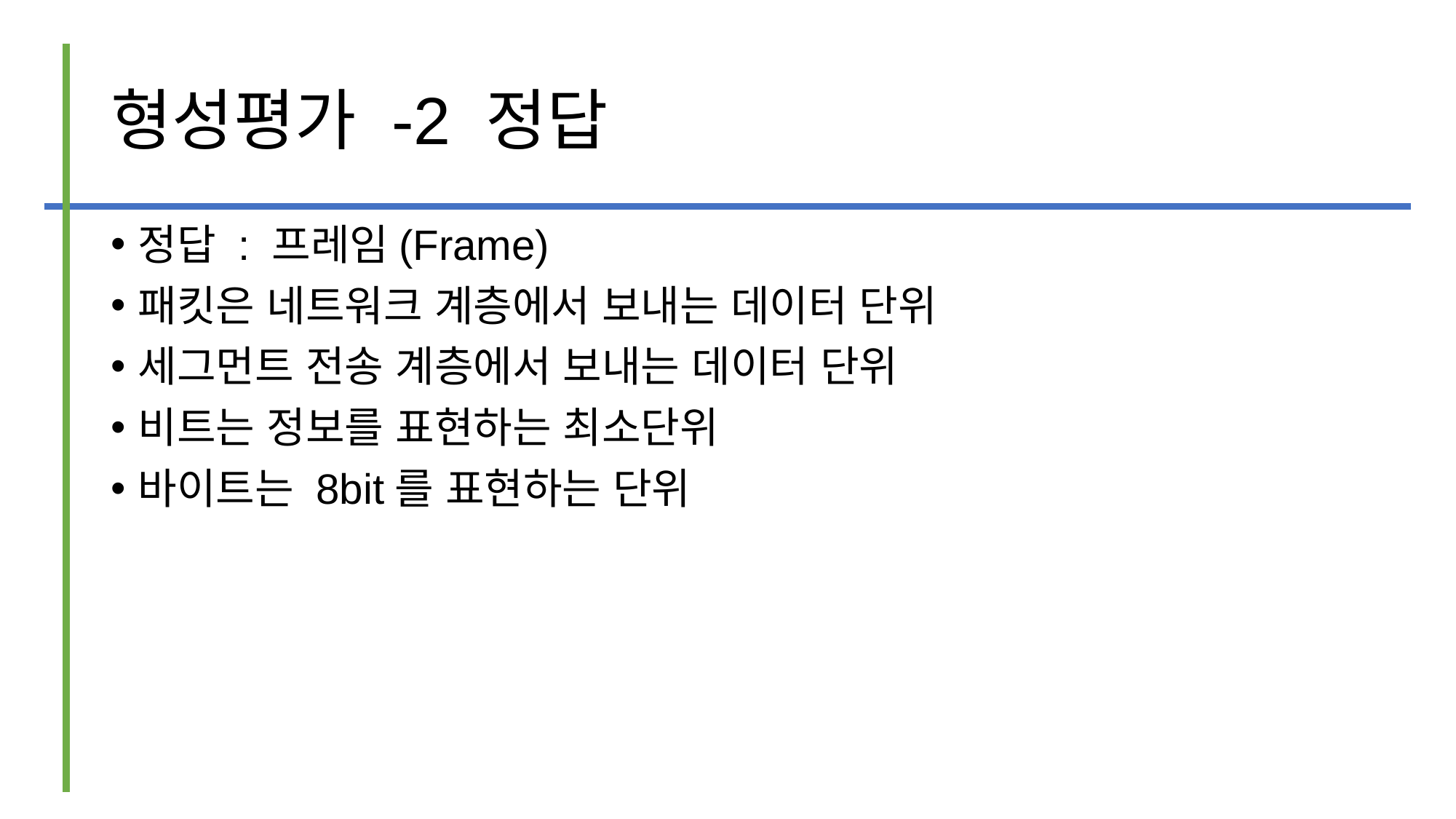

# 형성평가 -2 정답
정답 : 프레임(Frame)
패킷은 네트워크 계층에서 보내는 데이터 단위
세그먼트 전송 계층에서 보내는 데이터 단위
비트는 정보를 표현하는 최소단위
바이트는 8bit를 표현하는 단위